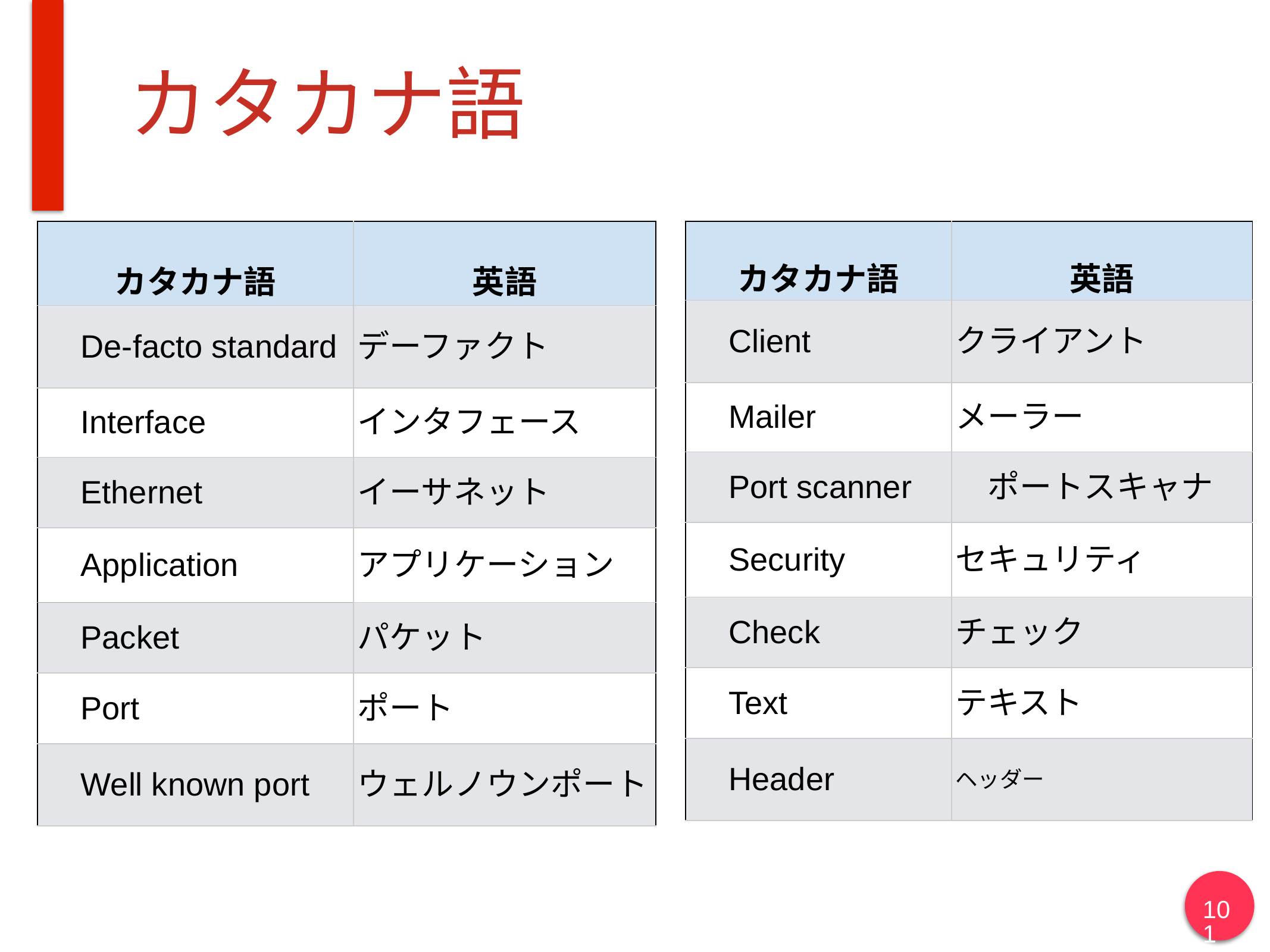

# カタカナ語
| カタカナ語 | 英語 |
| --- | --- |
| De-facto standard | デーファクト |
| Interface | インタフェース |
| Ethernet | イーサネット |
| Application | アプリケーション |
| Packet | パケット |
| Port | ポート |
| Well known port | ウェルノウンポート |
| カタカナ語 | 英語 |
| --- | --- |
| Client | クライアント |
| Mailer | メーラー |
| Port scanner | ポートスキャナ |
| Security | セキュリティ |
| Check | チェック |
| Text | テキスト |
| Header | ヘッダー |
101